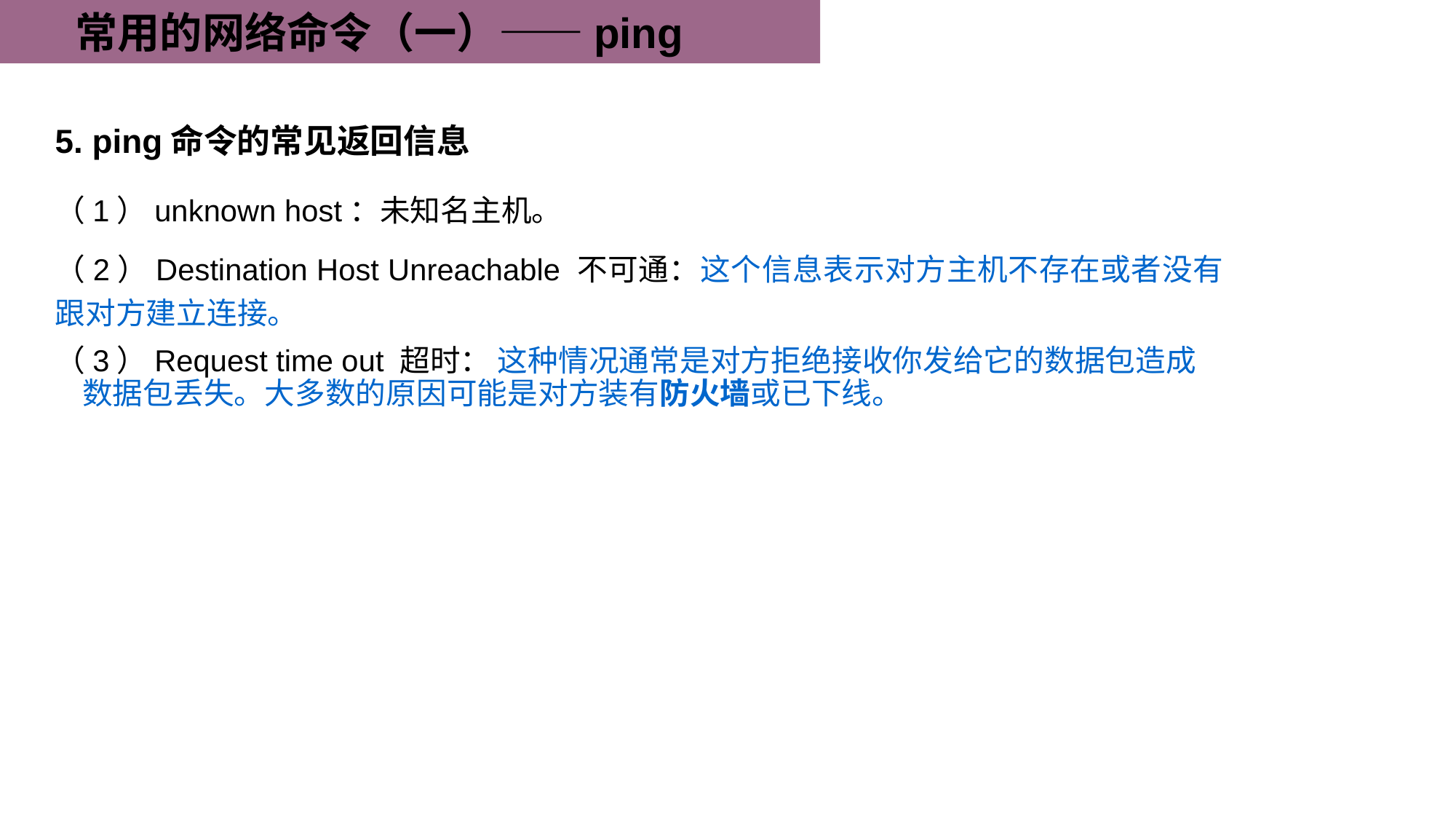

常用的网络命令（一）——ping

5. ping命令的常见返回信息
（1）unknown host：未知名主机。
（2）Destination Host Unreachable 不可通：这个信息表示对方主机不存在或者没有 跟对方建立连接。
（3）Request time out 超时： 这种情况通常是对方拒绝接收你发给它的数据包造成数据包丢失。大多数的原因可能是对方装有防火墙或已下线。